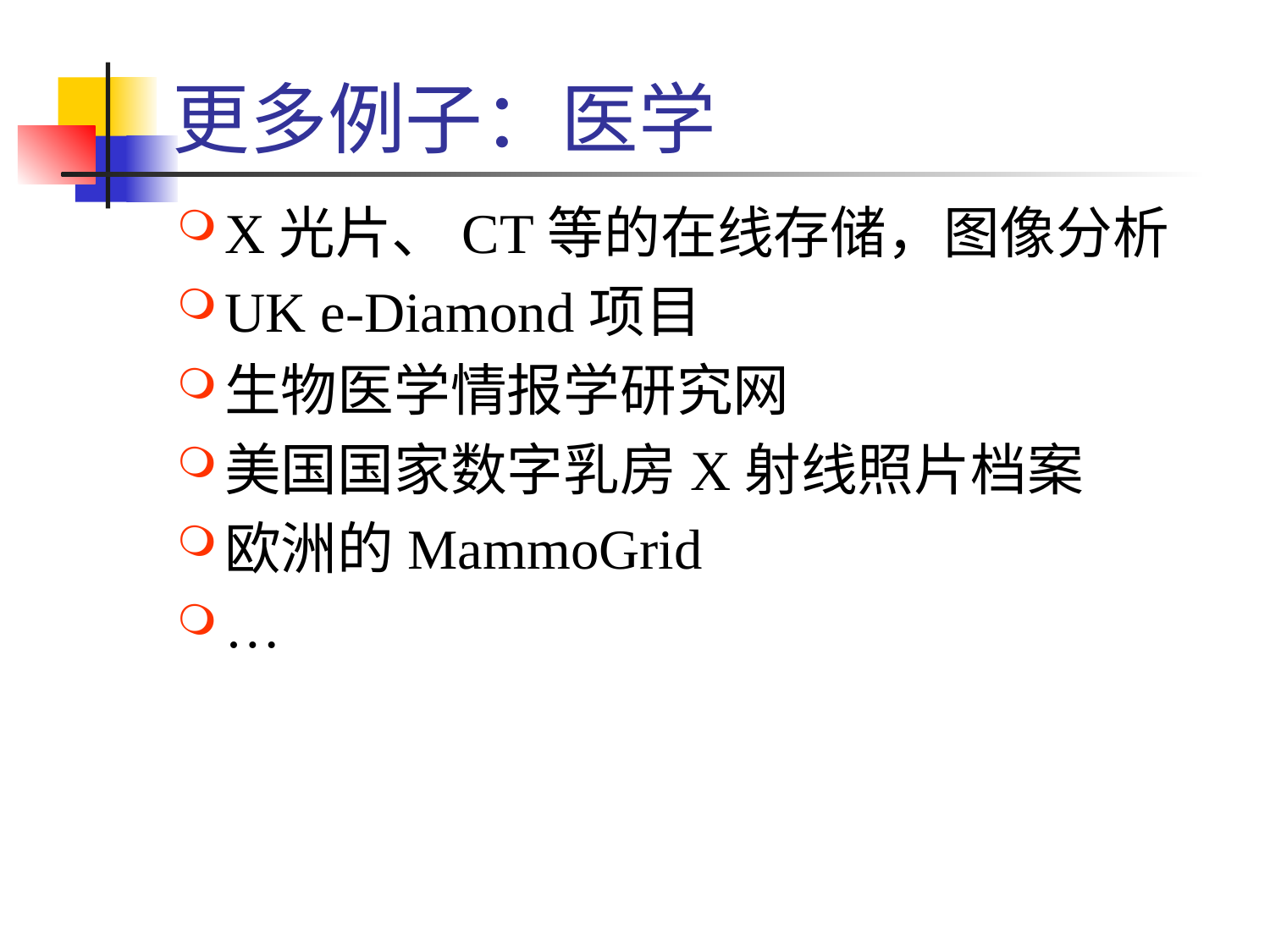

# 更多例子：医学
X光片、CT等的在线存储，图像分析
UK e-Diamond项目
生物医学情报学研究网
美国国家数字乳房X射线照片档案
欧洲的MammoGrid
…